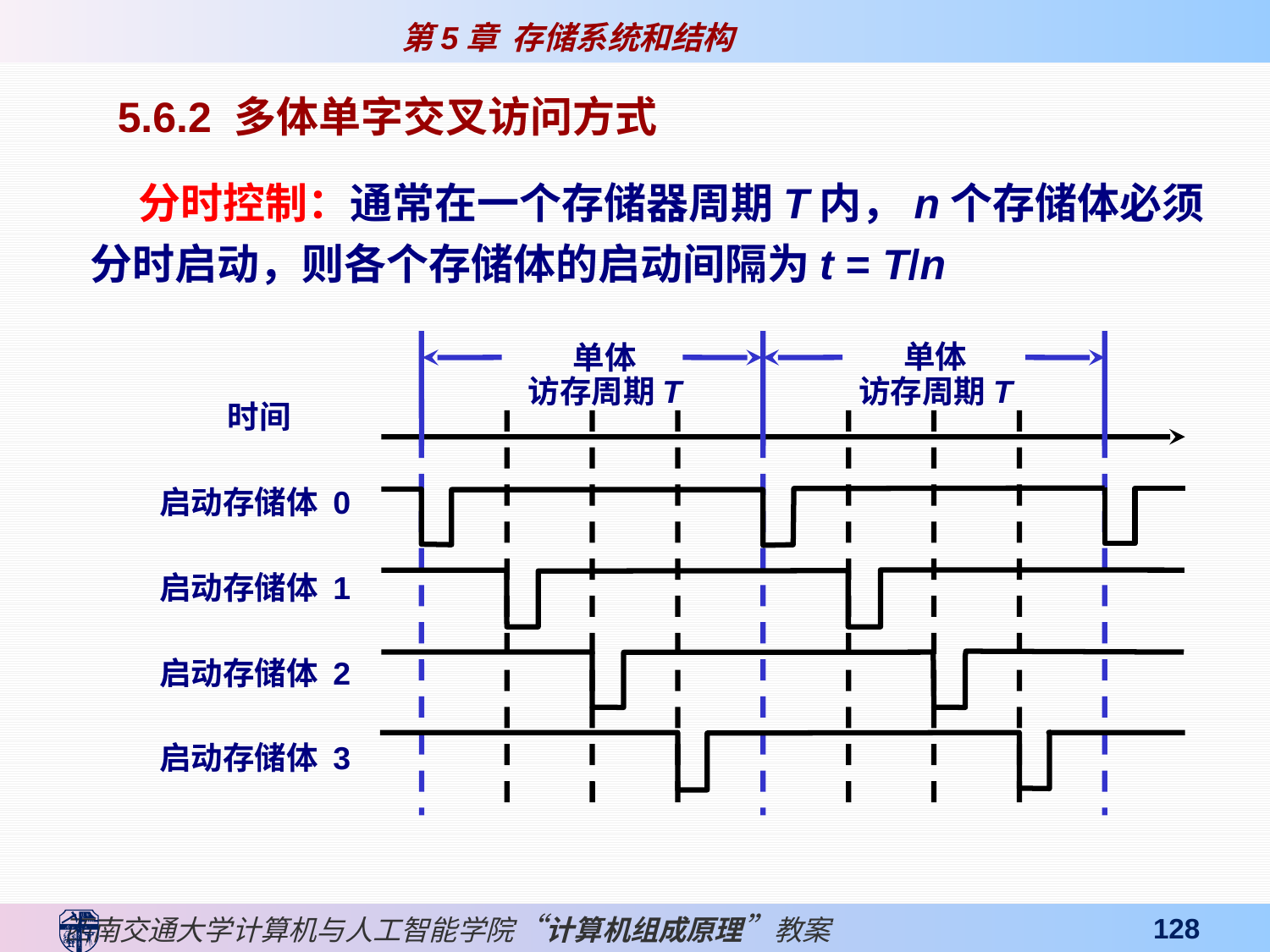

5.6.2 多体单字交叉访问方式
    分时控制：通常在一个存储器周期T内，n个存储体必须分时启动，则各个存储体的启动间隔为t = T/n

单体
访存周期T
单体
访存周期T

时间

启动存储体 0

启动存储体 1

启动存储体 2

启动存储体 3